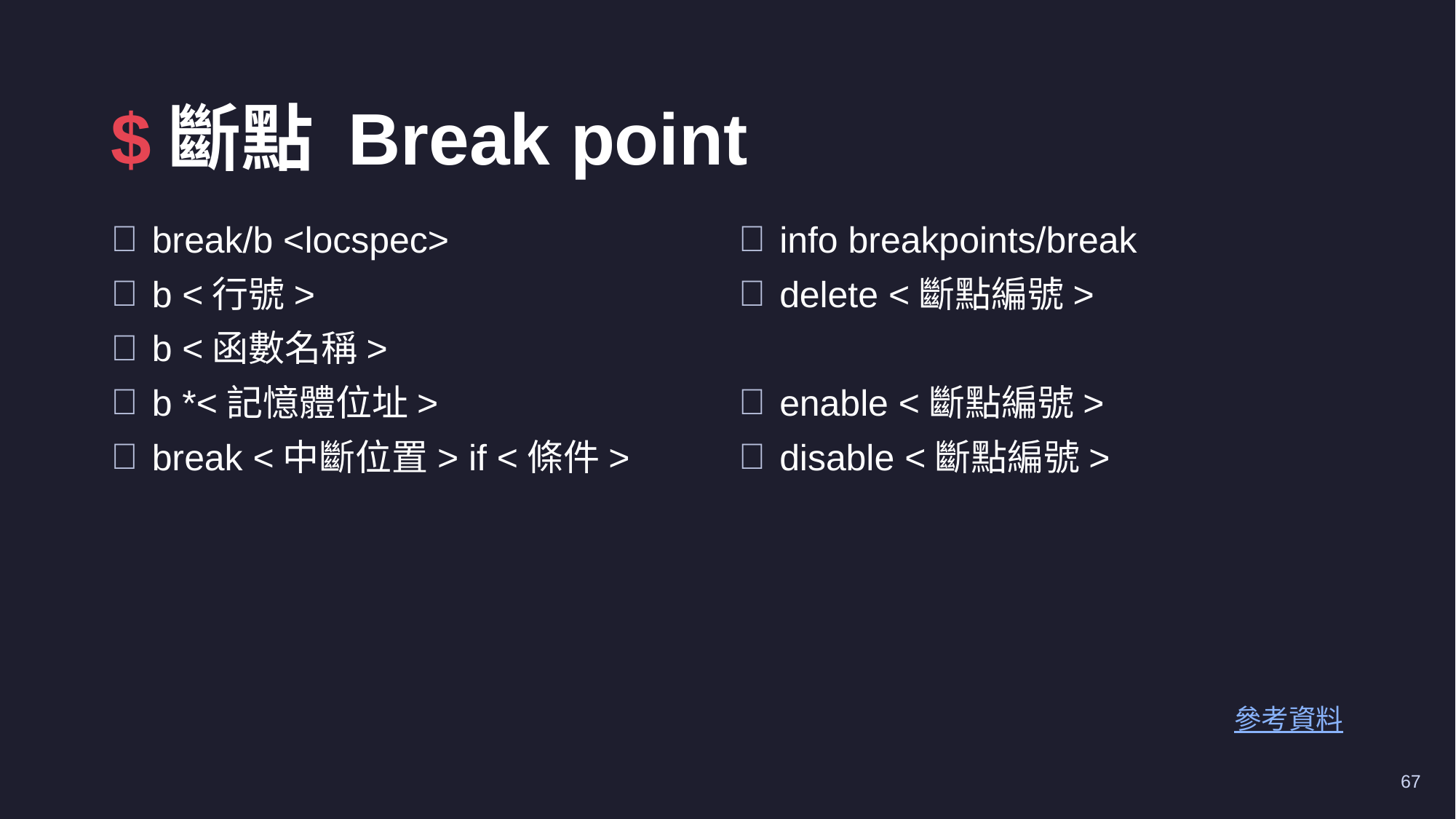

# $斷點 Break point
break/b <locspec>
b <行號>
b <函數名稱>
b *<記憶體位址>
break <中斷位置> if <條件>

info breakpoints/break
delete <斷點編號>

enable <斷點編號>
disable <斷點編號>

參考資料
67